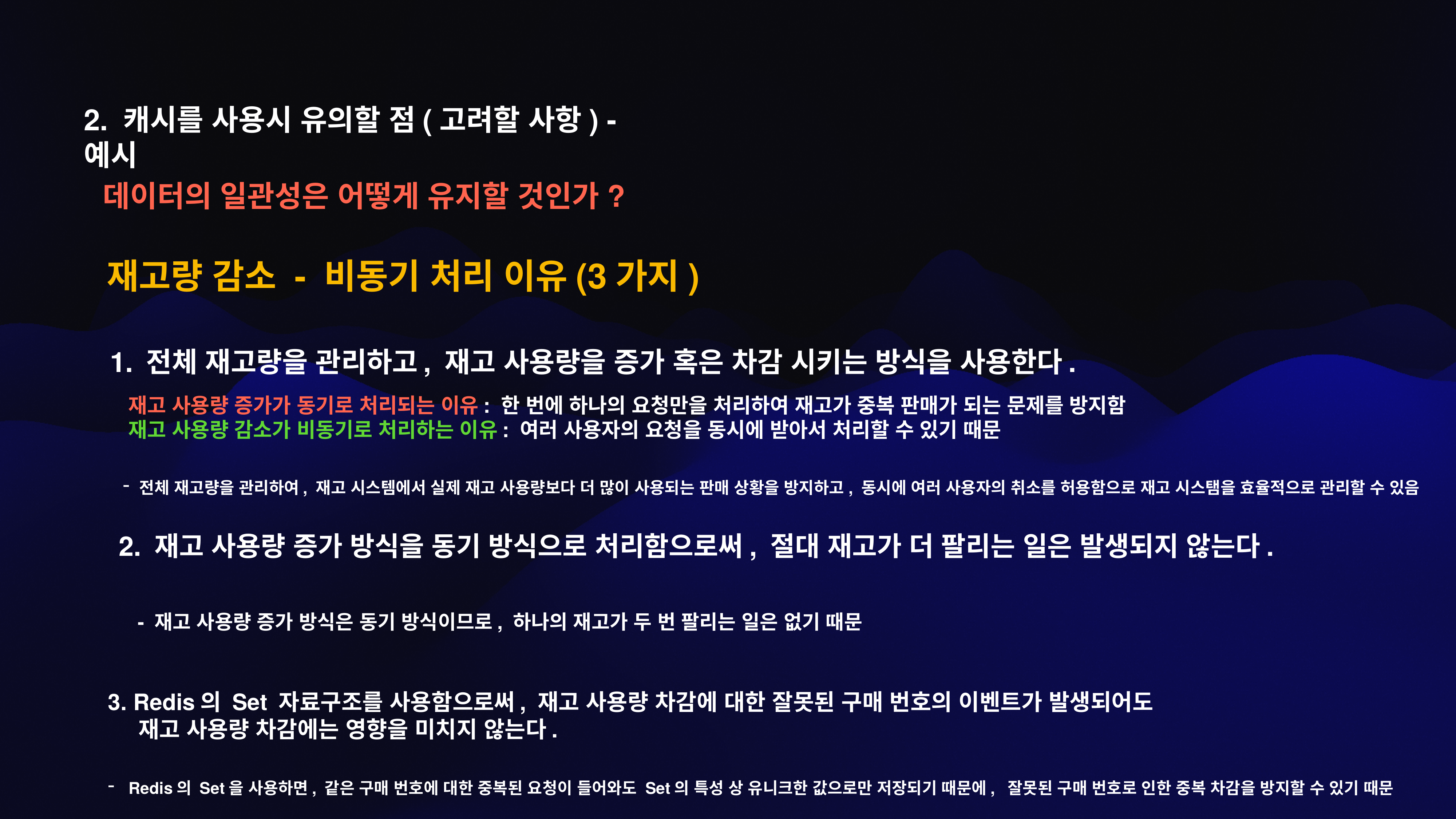

2. 캐시를 사용시 유의할 점(고려할 사항) - 예시
데이터의 일관성은 어떻게 유지할 것인가?
재고량 감소 - 비동기 처리 이유(3가지)
1. 전체 재고량을 관리하고, 재고 사용량을 증가 혹은 차감 시키는 방식을 사용한다.
재고 사용량 증가가 동기로 처리되는 이유: 한 번에 하나의 요청만을 처리하여 재고가 중복 판매가 되는 문제를 방지함
재고 사용량 감소가 비동기로 처리하는 이유: 여러 사용자의 요청을 동시에 받아서 처리할 수 있기 때문

전체 재고량을 관리하여, 재고 시스템에서 실제 재고 사용량보다 더 많이 사용되는 판매 상황을 방지하고, 동시에 여러 사용자의 취소를 허용함으로 재고 시스탬을 효율적으로 관리할 수 있음

2. 재고 사용량 증가 방식을 동기 방식으로 처리함으로써, 절대 재고가 더 팔리는 일은 발생되지 않는다.

- 재고 사용량 증가 방식은 동기 방식이므로, 하나의 재고가 두 번 팔리는 일은 없기 때문

3. Redis의 Set 자료구조를 사용함으로써, 재고 사용량 차감에 대한 잘못된 구매 번호의 이벤트가 발생되어도
    재고 사용량 차감에는 영향을 미치지 않는다.

 Redis의 Set을 사용하면, 같은 구매 번호에 대한 중복된 요청이 들어와도 Set의 특성 상 유니크한 값으로만 저장되기 때문에,  잘못된 구매 번호로 인한 중복 차감을 방지할 수 있기 때문